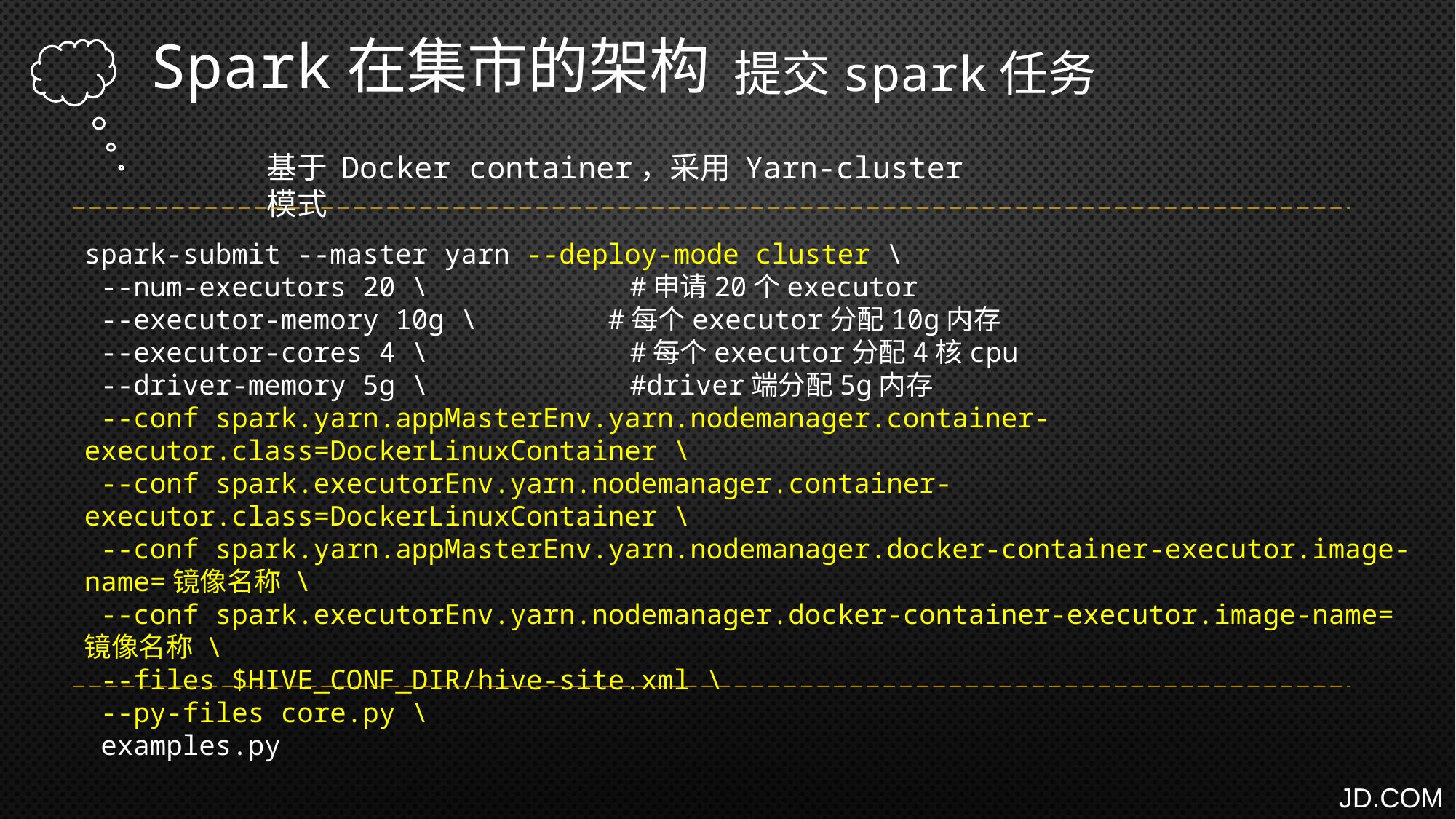

Spark在集市的架构
提交spark任务

基于 Docker container，采用 Yarn-cluster 模式
spark-submit --master yarn --deploy-mode cluster \
 --num-executors 20 \ 		#申请20个executor
 --executor-memory 10g \        #每个executor分配10g内存
 --executor-cores 4 \		#每个executor分配4核cpu
 --driver-memory 5g \		#driver端分配5g内存
 --conf spark.yarn.appMasterEnv.yarn.nodemanager.container-executor.class=DockerLinuxContainer \
 --conf spark.executorEnv.yarn.nodemanager.container-executor.class=DockerLinuxContainer \
 --conf spark.yarn.appMasterEnv.yarn.nodemanager.docker-container-executor.image-name=镜像名称 \
 --conf spark.executorEnv.yarn.nodemanager.docker-container-executor.image-name=镜像名称 \
 --files $HIVE_CONF_DIR/hive-site.xml \
 --py-files core.py \
 examples.py
JD.COM